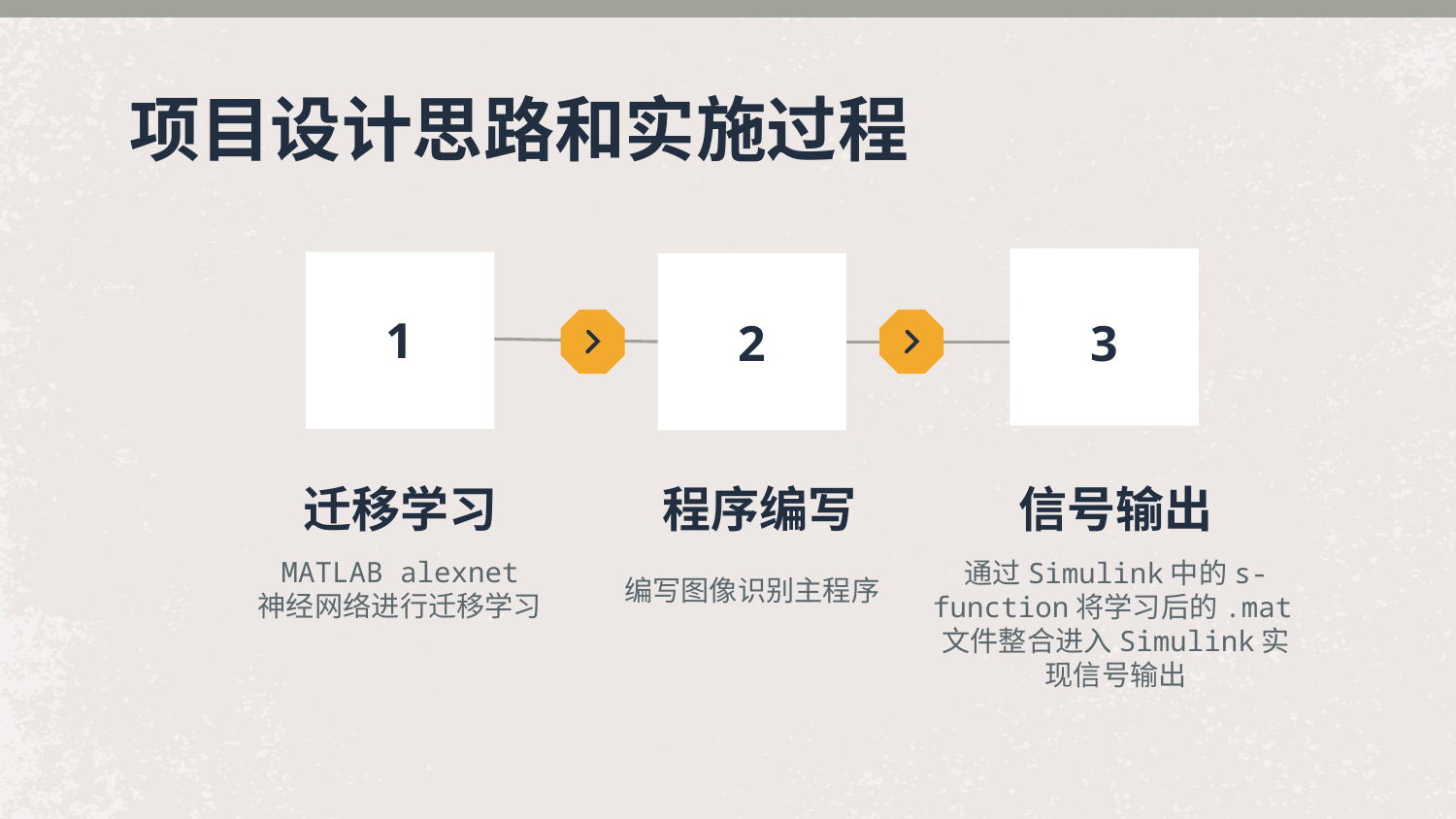

# 项目设计思路和实施过程

1

2
3
迁移学习
程序编写
信号输出
MATLAB alexnet
神经网络进行迁移学习
通过Simulink中的s-function将学习后的.mat文件整合进入Simulink实现信号输出
编写图像识别主程序